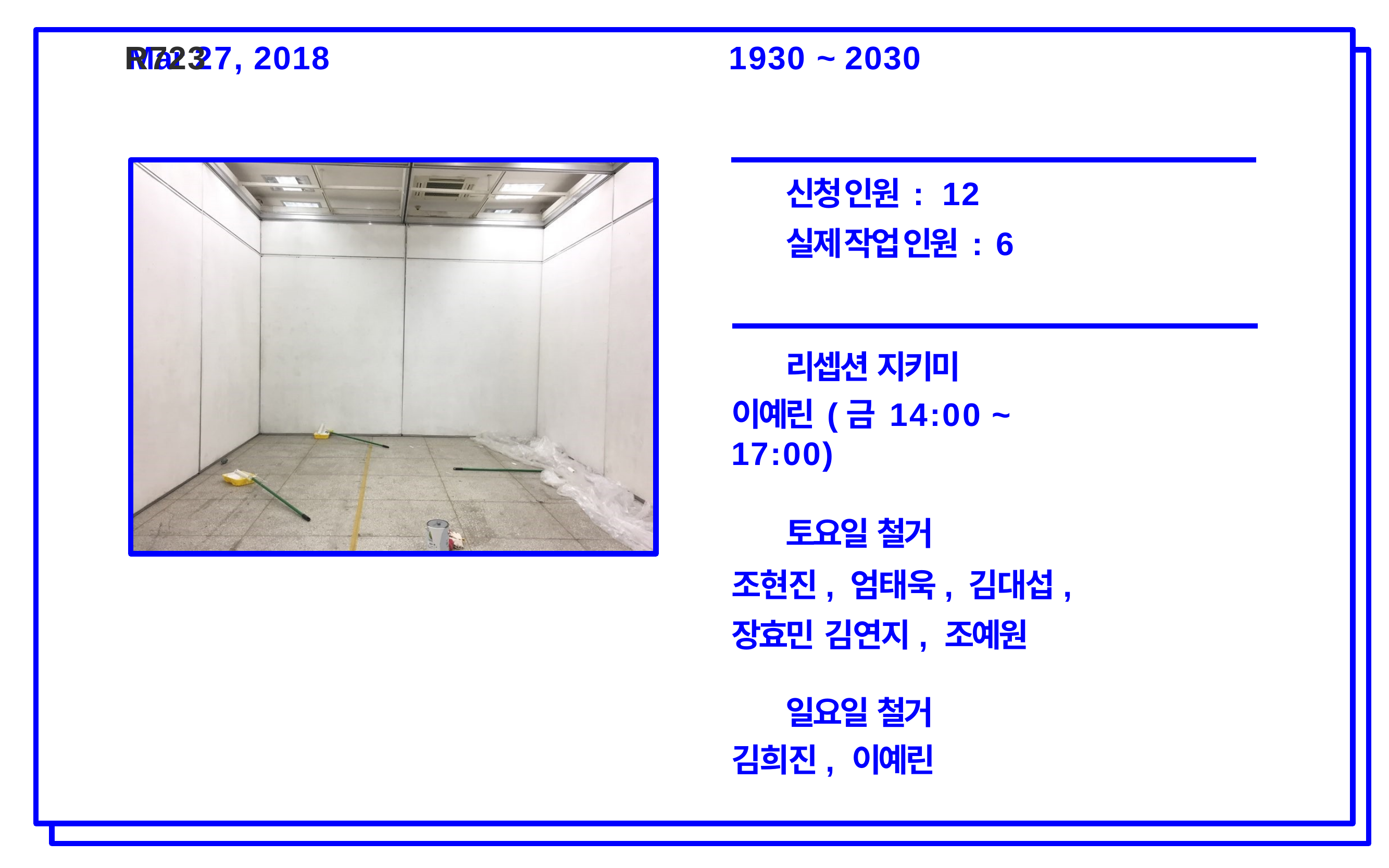

# R723
Mar 27, 2018
1930 ~ 2030

신청 인원 : 12  실제 작업 인원 : 6

리셉션 지키미
이예린 (금 14:00 ~ 17:00)

토요일 철거
조현진, 엄태욱, 김대섭, 장효민  김연지, 조예원
일요일 철거  김희진, 이예린